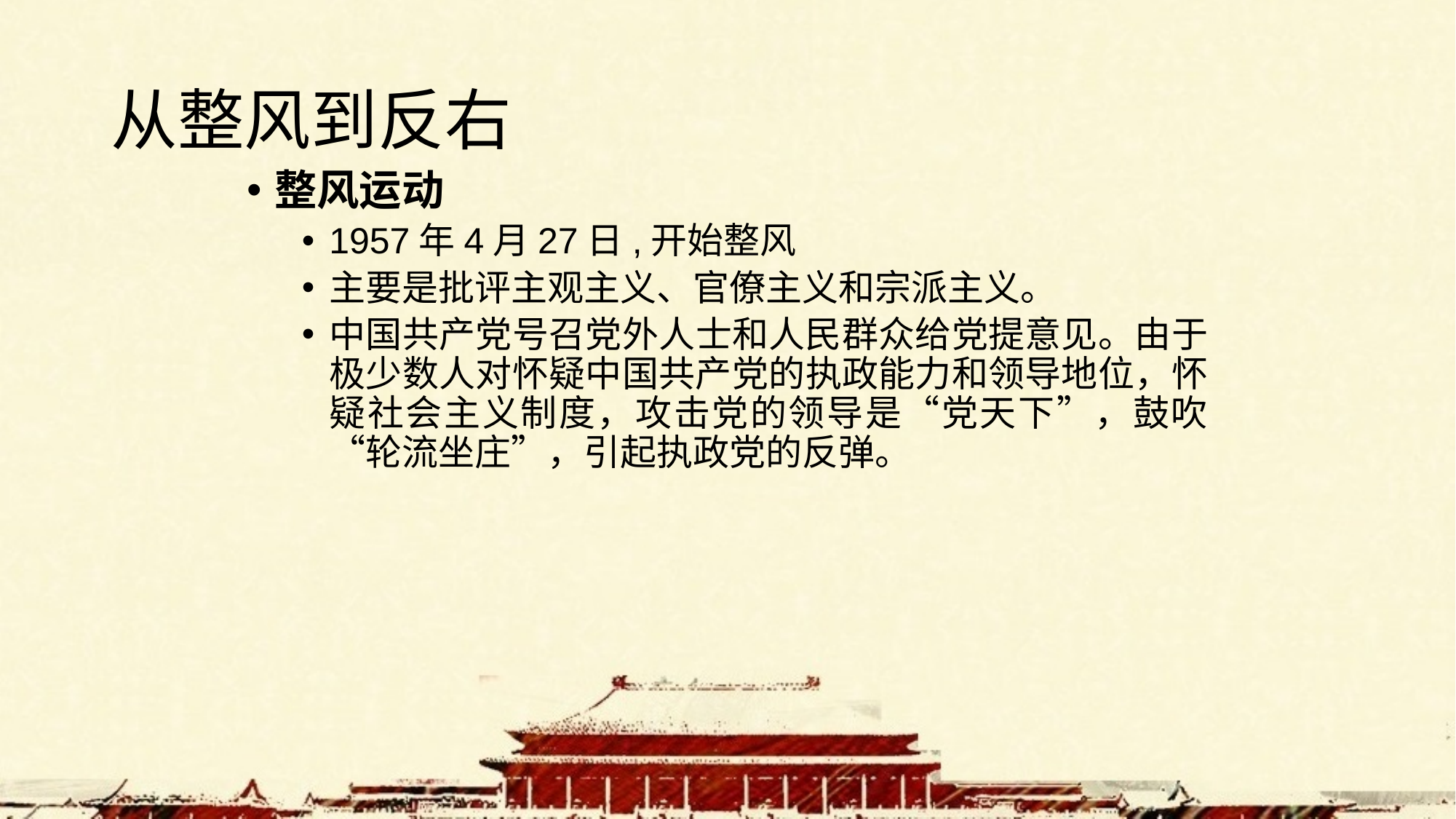

# 从整风到反右
整风运动
1957年4月27日,开始整风
主要是批评主观主义、官僚主义和宗派主义。
中国共产党号召党外人士和人民群众给党提意见。由于极少数人对怀疑中国共产党的执政能力和领导地位，怀疑社会主义制度，攻击党的领导是“党天下”，鼓吹“轮流坐庄”，引起执政党的反弹。